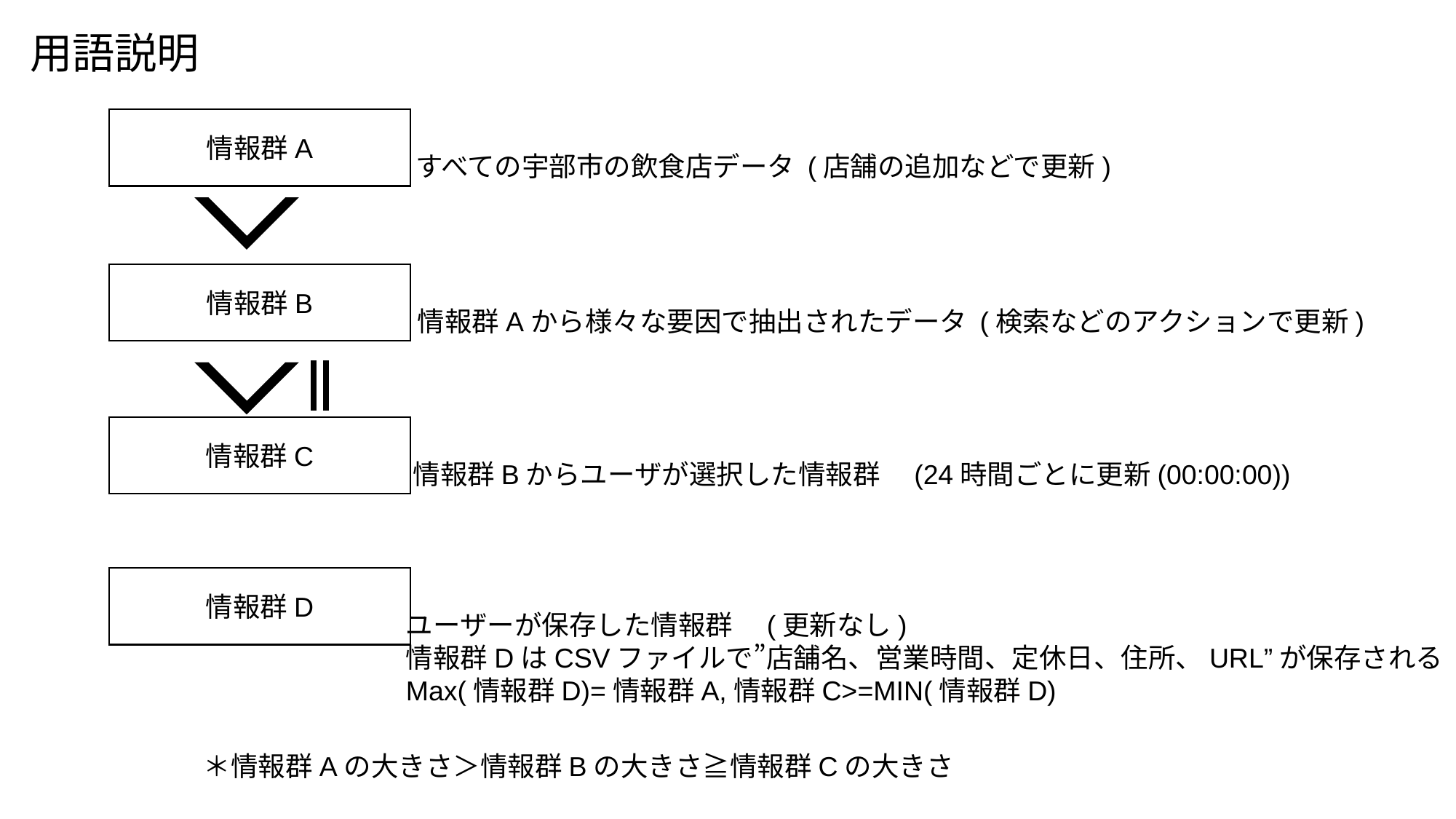

用語説明
情報群A
すべての宇部市の飲食店データ (店舗の追加などで更新)

情報群B
情報群Aから様々な要因で抽出されたデータ (検索などのアクションで更新)

情報群C
情報群Bからユーザが選択した情報群　(24時間ごとに更新(00:00:00))
情報群D
ユーザーが保存した情報群　(更新なし)
情報群DはCSVファイルで”店舗名、営業時間、定休日、住所、URL”が保存される
Max(情報群D)=情報群A,情報群C>=MIN(情報群D)
＊情報群Aの大きさ＞情報群Bの大きさ≧情報群Cの大きさ